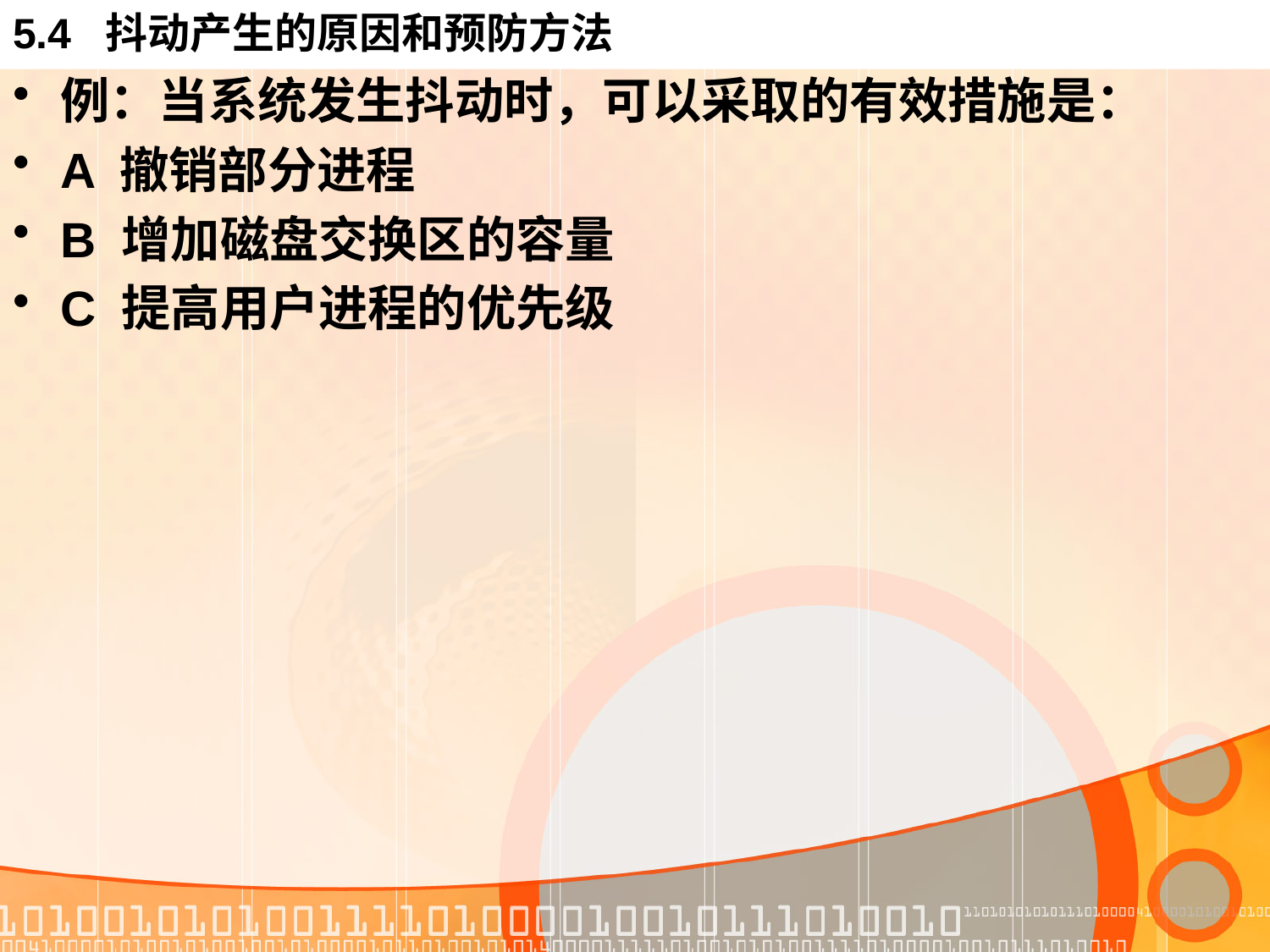

# 5.4  抖动产生的原因和预防方法
例：当系统发生抖动时，可以采取的有效措施是：
A 撤销部分进程
B 增加磁盘交换区的容量
C 提高用户进程的优先级